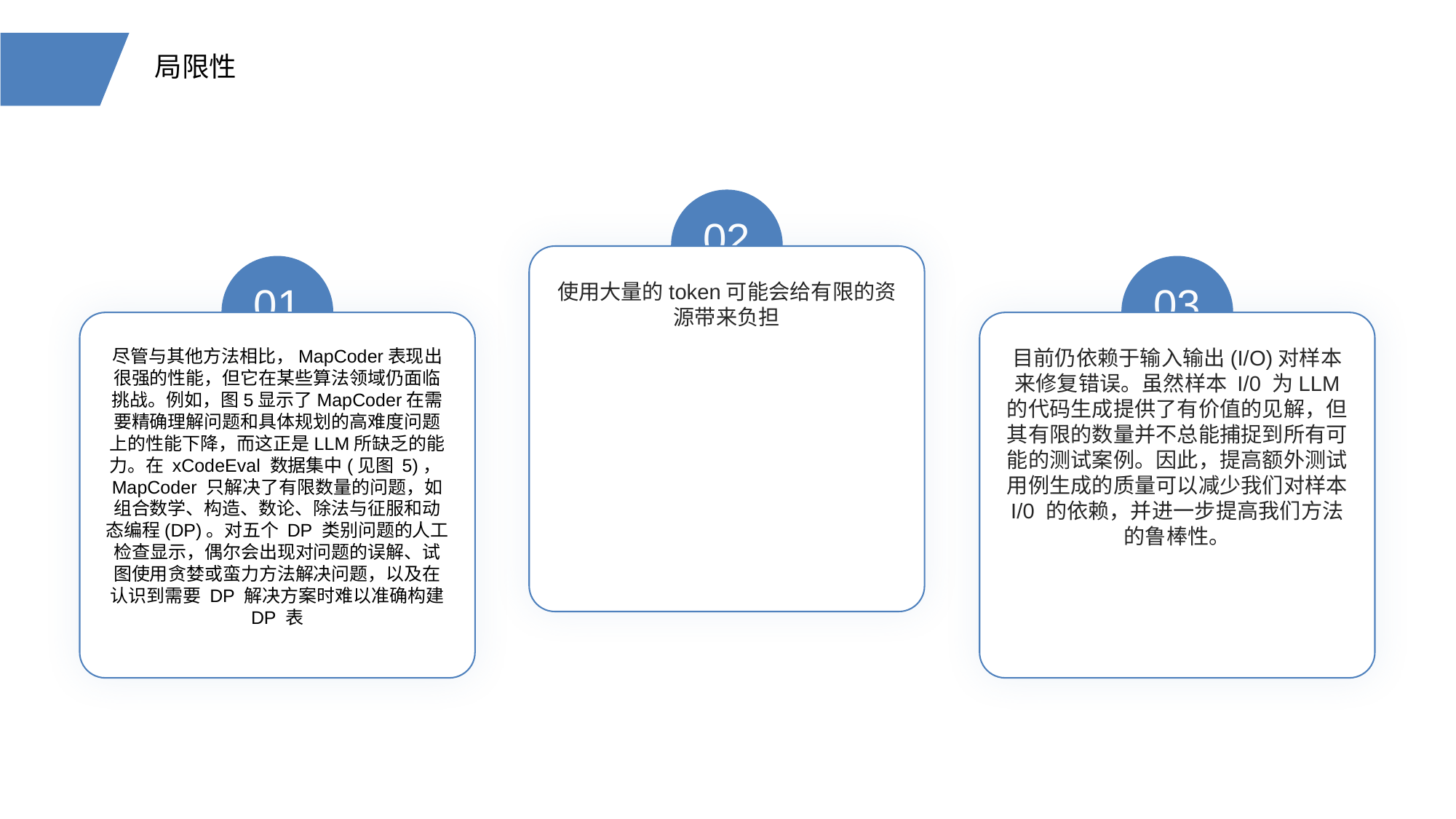

局限性

02

01
03
使用大量的token可能会给有限的资源带来负担

尽管与其他方法相比，MapCoder表现出很强的性能，但它在某些算法领域仍面临挑战。例如，图5显示了MapCoder在需要精确理解问题和具体规划的高难度问题上的性能下降，而这正是LLM所缺乏的能力。在 xCodeEval 数据集中(见图 5)，MapCoder 只解决了有限数量的问题，如组合数学、构造、数论、除法与征服和动态编程(DP)。对五个 DP 类别问题的人工检查显示，偶尔会出现对问题的误解、试图使用贪婪或蛮力方法解决问题，以及在认识到需要 DP 解决方案时难以准确构建 DP 表
目前仍依赖于输入输出(I/O)对样本来修复错误。虽然样本 I/0 为LLM 的代码生成提供了有价值的见解，但其有限的数量并不总能捕捉到所有可能的测试案例。因此，提高额外测试用例生成的质量可以减少我们对样本 I/0 的依赖，并进一步提高我们方法的鲁棒性。